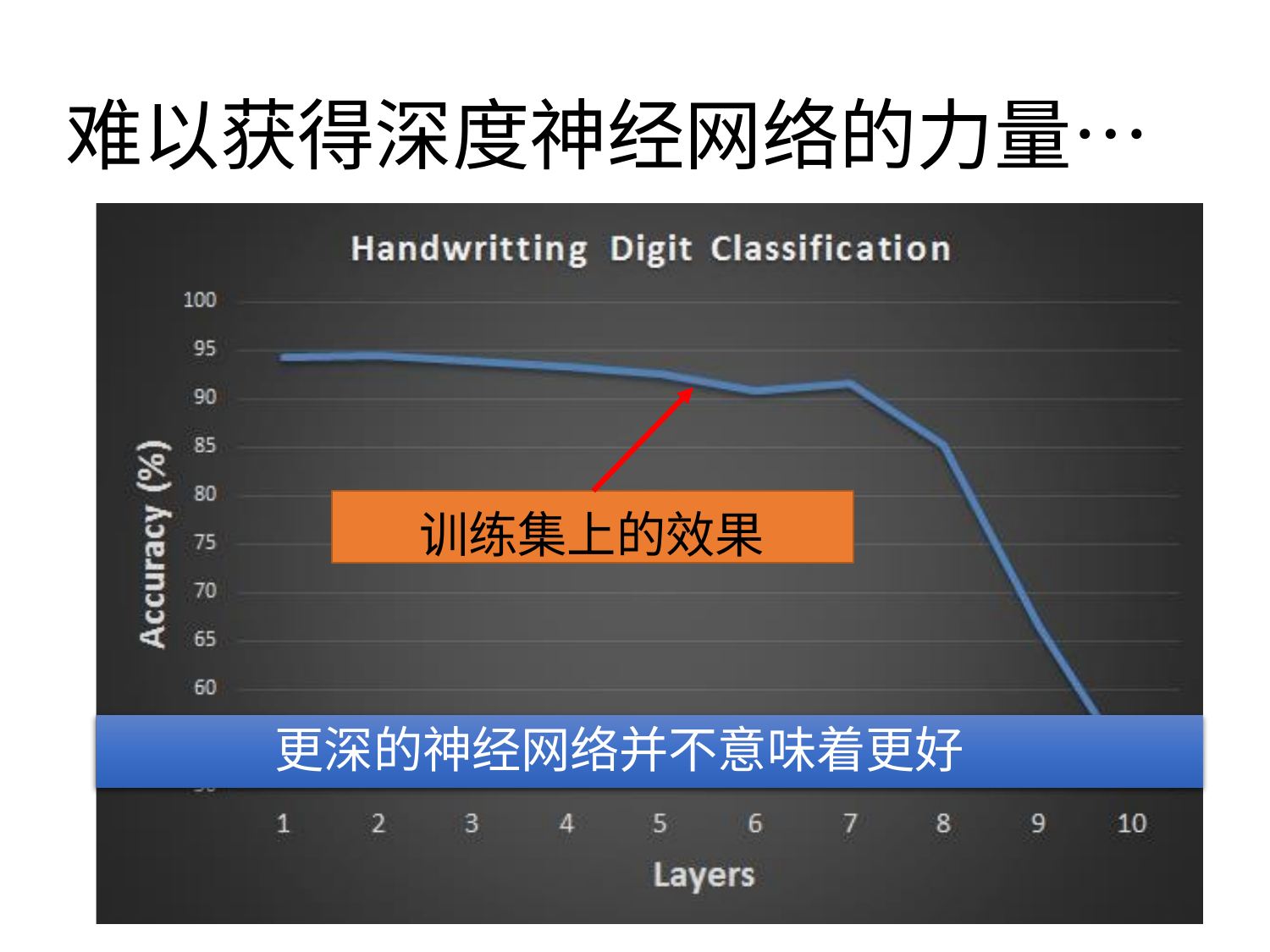

# 难以获得深度神经网络的力量…

     训练集上的效果

更深的神经网络并不意味着更好